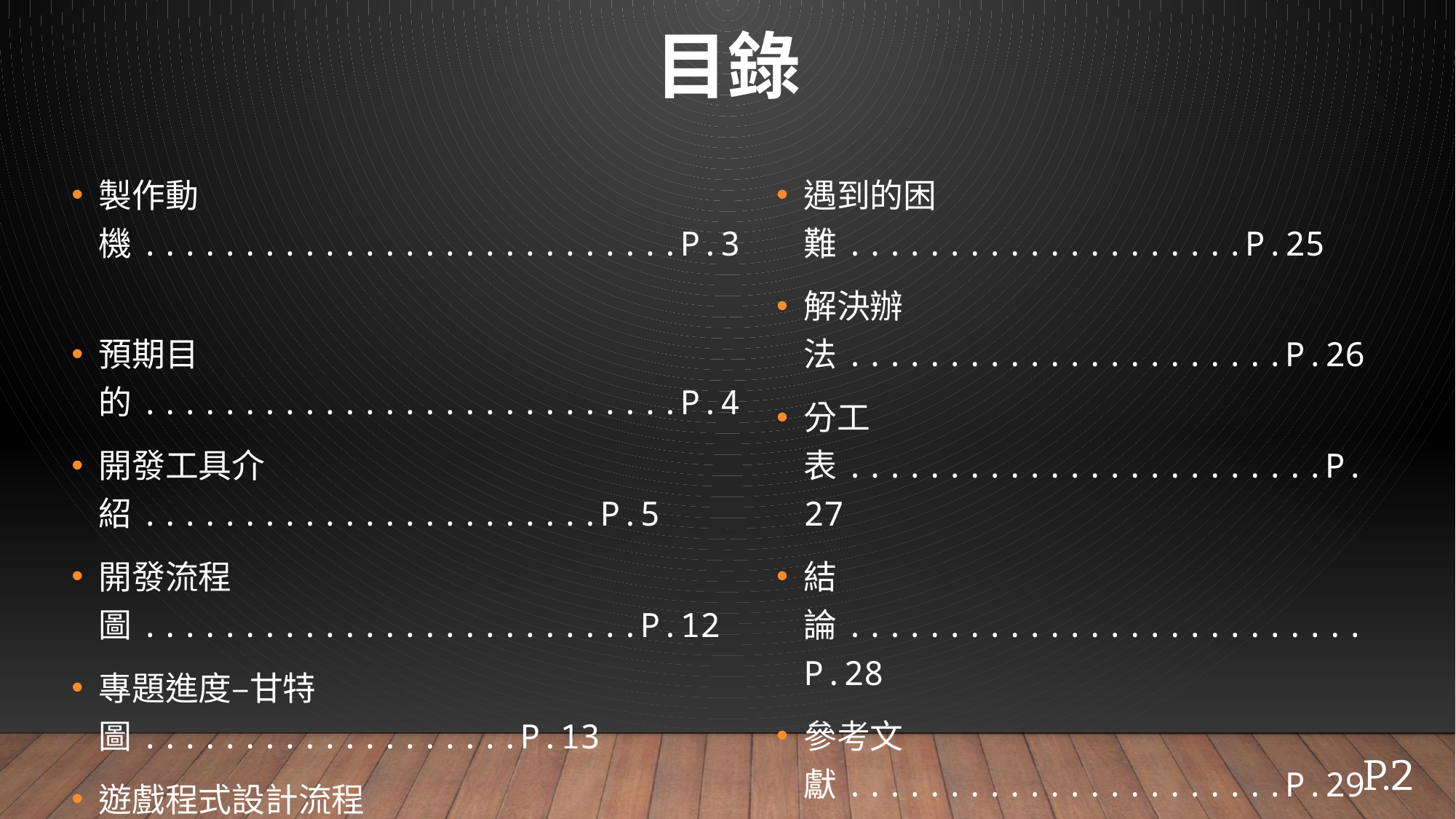

# 目錄
製作動機...........................P.3
預期目的...........................P.4
開發工具介紹.......................P.5
開發流程圖.........................P.12
專題進度–甘特圖...................P.13
遊戲程式設計流程圖.................P.14
遊戲畫面...........................P.17

遇到的困難....................P.25
解決辦法......................P.26
分工表........................P.27
結論..........................P.28
參考文獻......................P.29

P.2